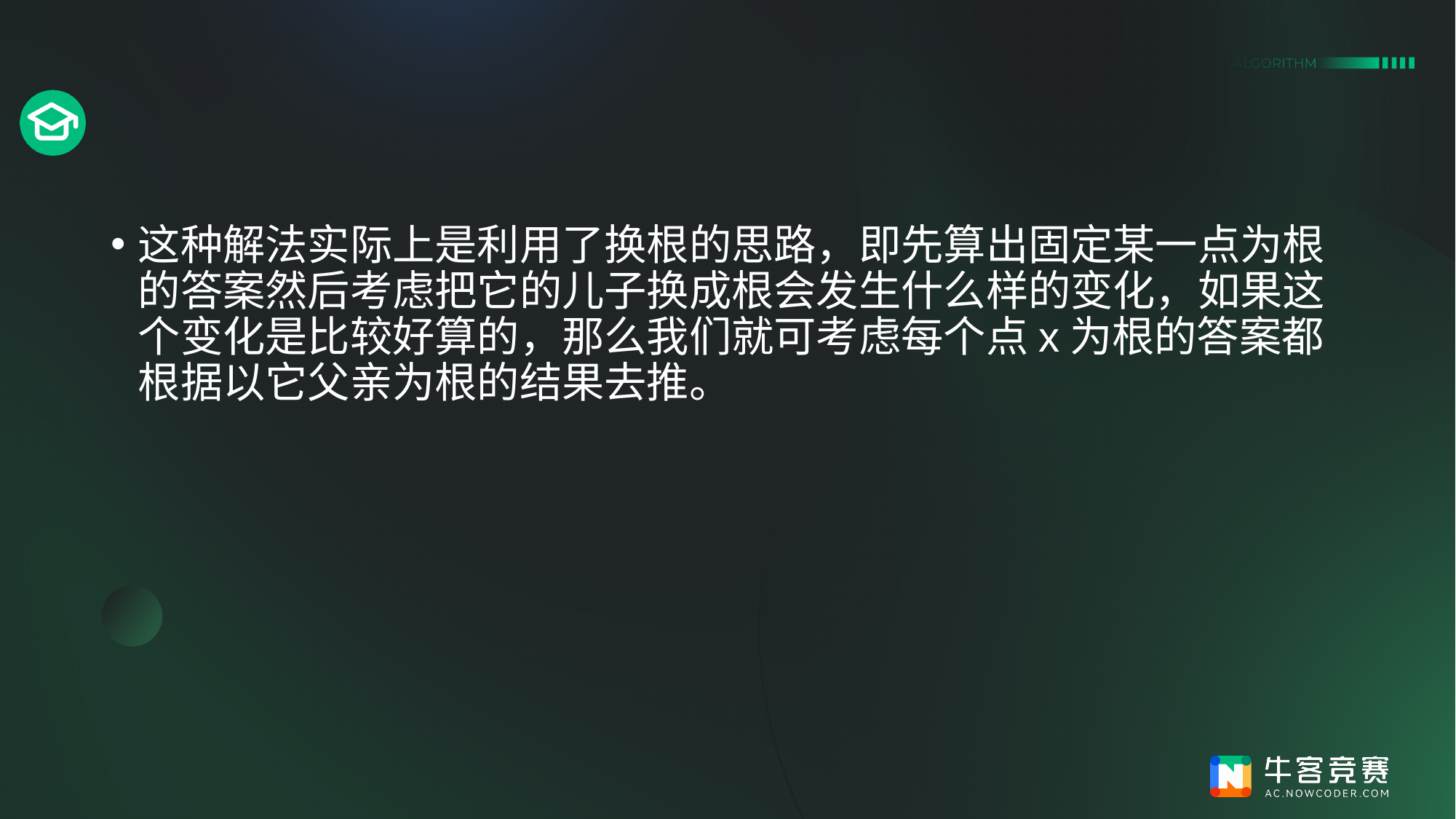

#
这种解法实际上是利用了换根的思路，即先算出固定某一点为根的答案然后考虑把它的儿子换成根会发生什么样的变化，如果这个变化是比较好算的，那么我们就可考虑每个点x为根的答案都根据以它父亲为根的结果去推。